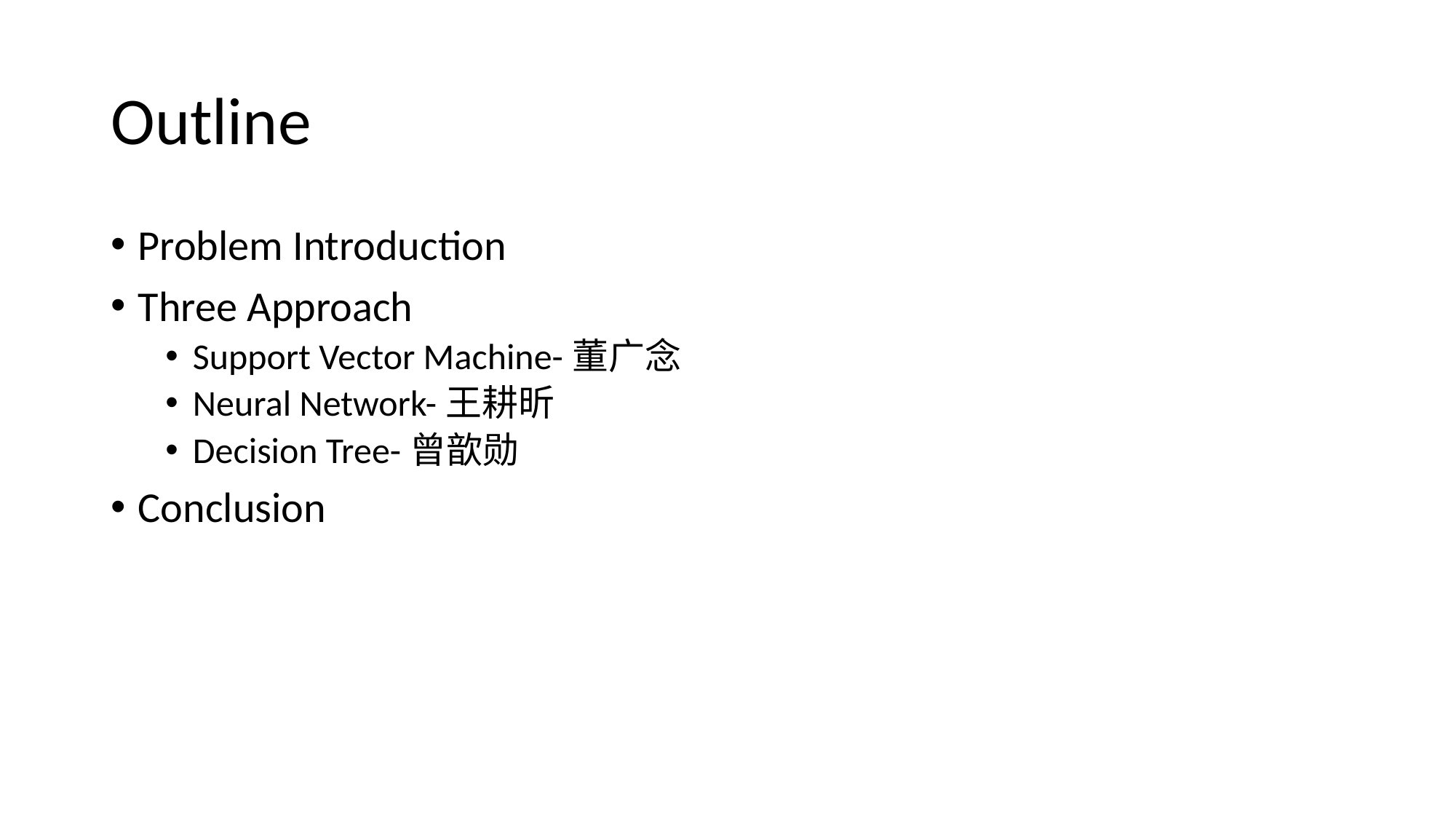

# Outline
Problem Introduction
Three Approach
Support Vector Machine-董广念
Neural Network-王耕昕
Decision Tree-曾歆勋
Conclusion